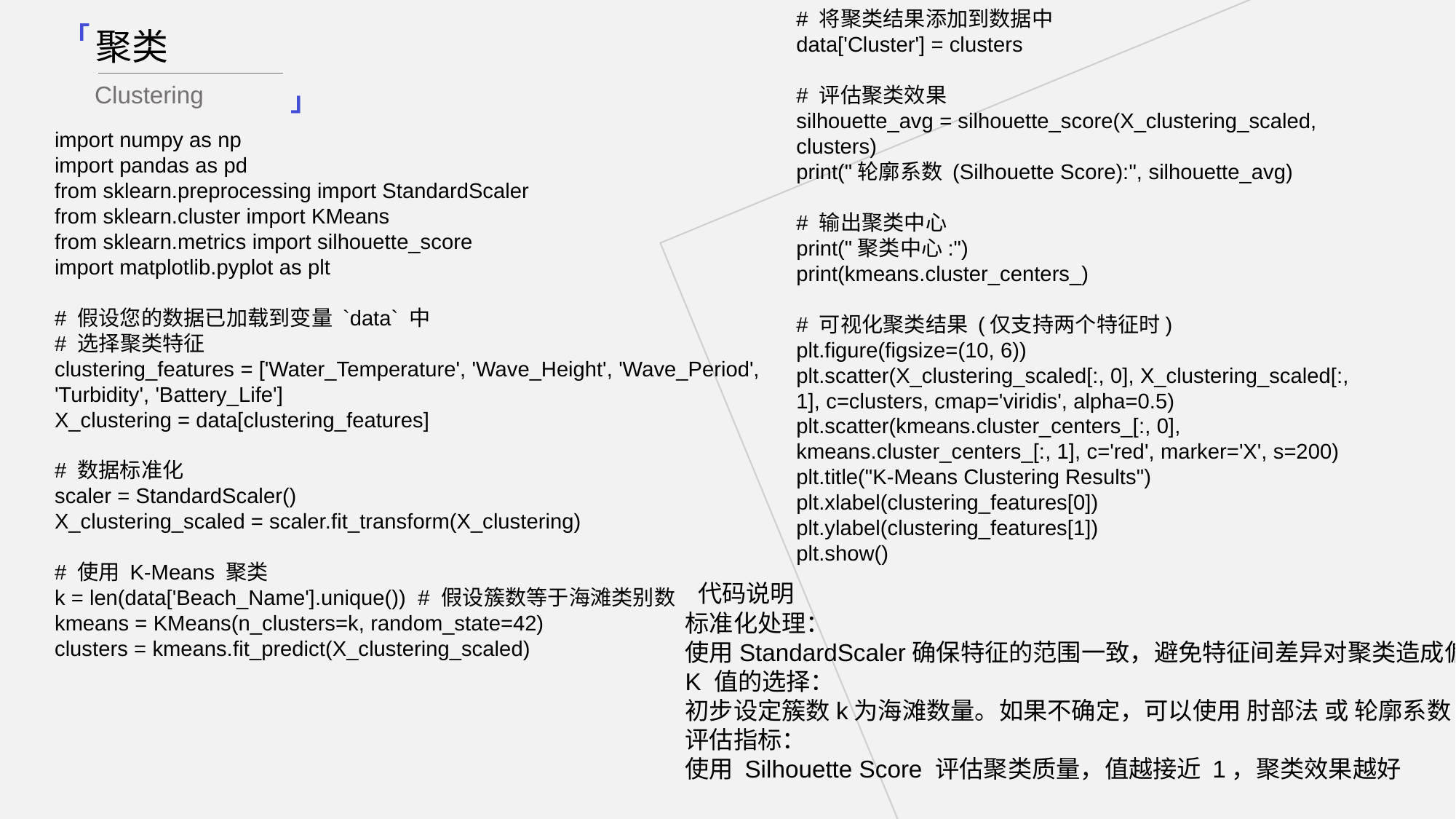

# 将聚类结果添加到数据中
data['Cluster'] = clusters

# 评估聚类效果
silhouette_avg = silhouette_score(X_clustering_scaled, clusters)
print("轮廓系数 (Silhouette Score):", silhouette_avg)

# 输出聚类中心
print("聚类中心:")
print(kmeans.cluster_centers_)

# 可视化聚类结果 (仅支持两个特征时)
plt.figure(figsize=(10, 6))
plt.scatter(X_clustering_scaled[:, 0], X_clustering_scaled[:, 1], c=clusters, cmap='viridis', alpha=0.5)
plt.scatter(kmeans.cluster_centers_[:, 0], kmeans.cluster_centers_[:, 1], c='red', marker='X', s=200)
plt.title("K-Means Clustering Results")
plt.xlabel(clustering_features[0])
plt.ylabel(clustering_features[1])
plt.show()
「
聚类
Clustering
」

import numpy as np
import pandas as pd
from sklearn.preprocessing import StandardScaler
from sklearn.cluster import KMeans
from sklearn.metrics import silhouette_score
import matplotlib.pyplot as plt

# 假设您的数据已加载到变量 `data` 中
# 选择聚类特征
clustering_features = ['Water_Temperature', 'Wave_Height', 'Wave_Period', 'Turbidity', 'Battery_Life']
X_clustering = data[clustering_features]

# 数据标准化
scaler = StandardScaler()
X_clustering_scaled = scaler.fit_transform(X_clustering)

# 使用 K-Means 聚类
k = len(data['Beach_Name'].unique())  # 假设簇数等于海滩类别数
kmeans = KMeans(n_clusters=k, random_state=42)
clusters = kmeans.fit_predict(X_clustering_scaled)
 代码说明
标准化处理：
使用StandardScaler确保特征的范围一致，避免特征间差异对聚类造成偏差
K 值的选择：
初步设定簇数k为海滩数量。如果不确定，可以使用 肘部法 或 轮廓系数 进一步优化
评估指标：
使用 Silhouette Score 评估聚类质量，值越接近 1，聚类效果越好